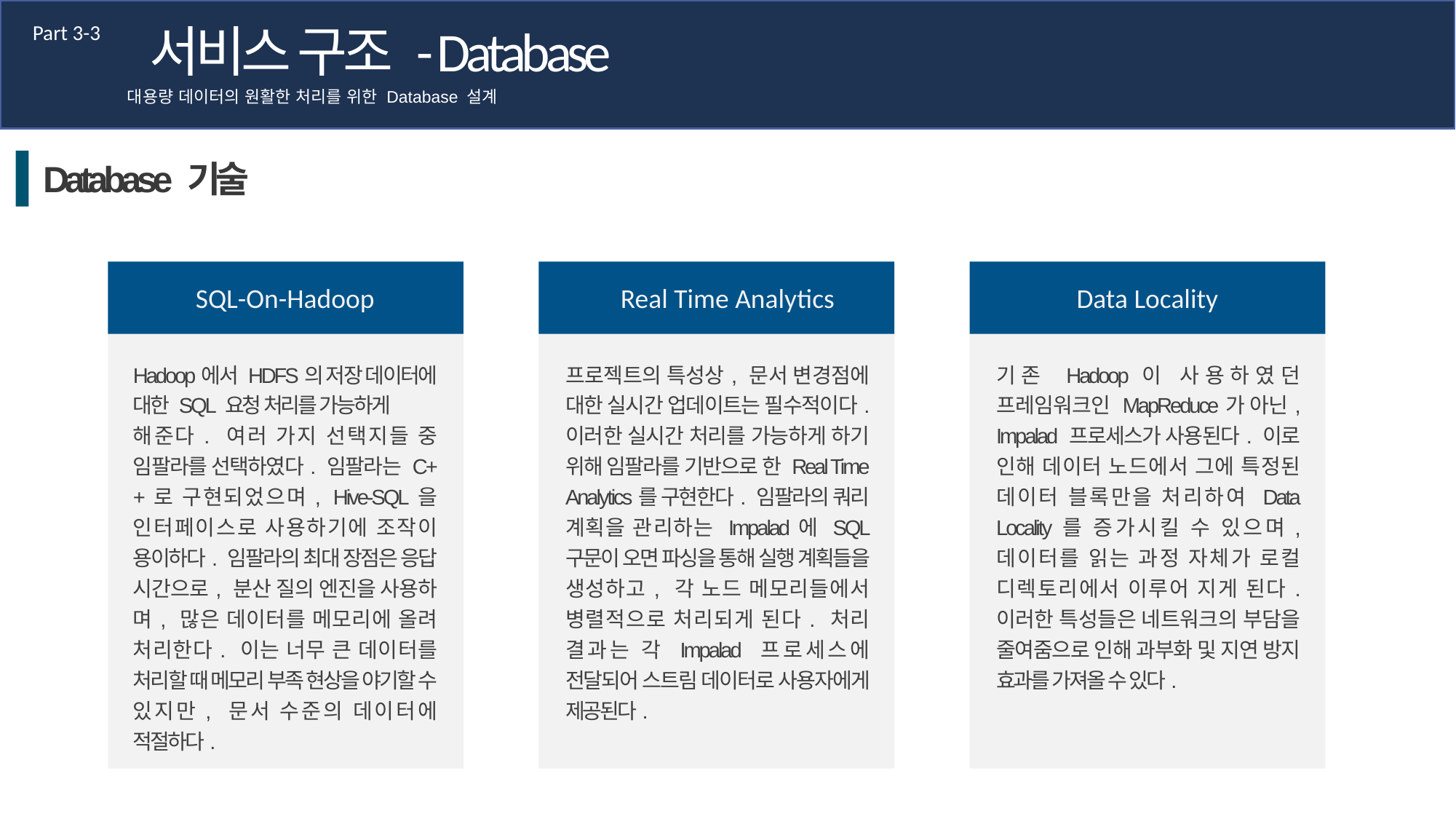

서비스 구조 - Database
Part 3-3
대용량 데이터의 원활한 처리를 위한 Database 설계

Database 기술

SQL-On-Hadoop
Real Time Analytics
Data Locality
프로젝트의 특성상, 문서 변경점에 대한 실시간 업데이트는 필수적이다. 이러한 실시간 처리를 가능하게 하기 위해 임팔라를 기반으로 한 Real Time Analytics를 구현한다. 임팔라의 쿼리 계획을 관리하는 Impalad에 SQL 구문이 오면 파싱을 통해 실행 계획들을 생성하고, 각 노드 메모리들에서 병렬적으로 처리되게 된다. 처리 결과는 각 Impalad 프로세스에 전달되어 스트림 데이터로 사용자에게 제공된다.
Hadoop에서 HDFS의 저장 데이터에 대한 SQL 요청 처리를 가능하게
해준다. 여러 가지 선택지들 중 임팔라를 선택하였다. 임팔라는 C++로 구현되었으며,  Hive-SQL을 인터페이스로 사용하기에 조작이 용이하다. 임팔라의 최대 장점은 응답 시간으로, 분산 질의 엔진을 사용하며, 많은 데이터를 메모리에 올려 처리한다. 이는 너무 큰 데이터를 처리할 때 메모리 부족 현상을 야기할 수 있지만, 문서 수준의 데이터에 적절하다.
기존 Hadoop이 사용하였던 프레임워크인 MapReduce가 아닌, Impalad 프로세스가 사용된다. 이로 인해 데이터 노드에서 그에 특정된 데이터 블록만을 처리하여 Data Locality를 증가시킬 수 있으며, 데이터를 읽는 과정 자체가 로컬 디렉토리에서 이루어 지게 된다. 이러한 특성들은 네트워크의 부담을 줄여줌으로 인해 과부화 및 지연 방지 효과를 가져올 수 있다.